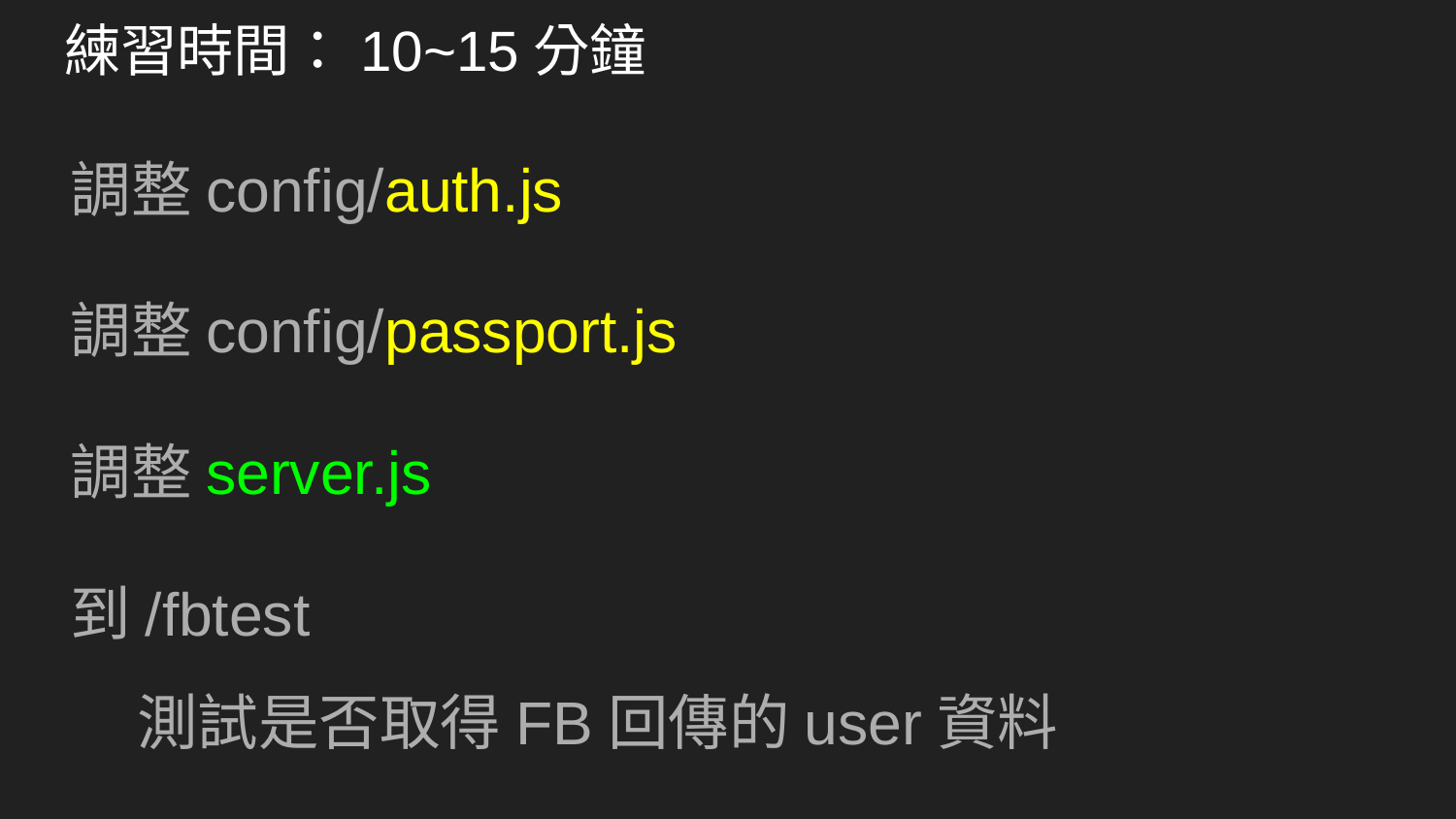

# 練習時間：10~15分鐘
調整config/auth.js
調整config/passport.js
調整server.js
到/fbtest
測試是否取得FB回傳的user資料
check mlab是否有多一筆user資料